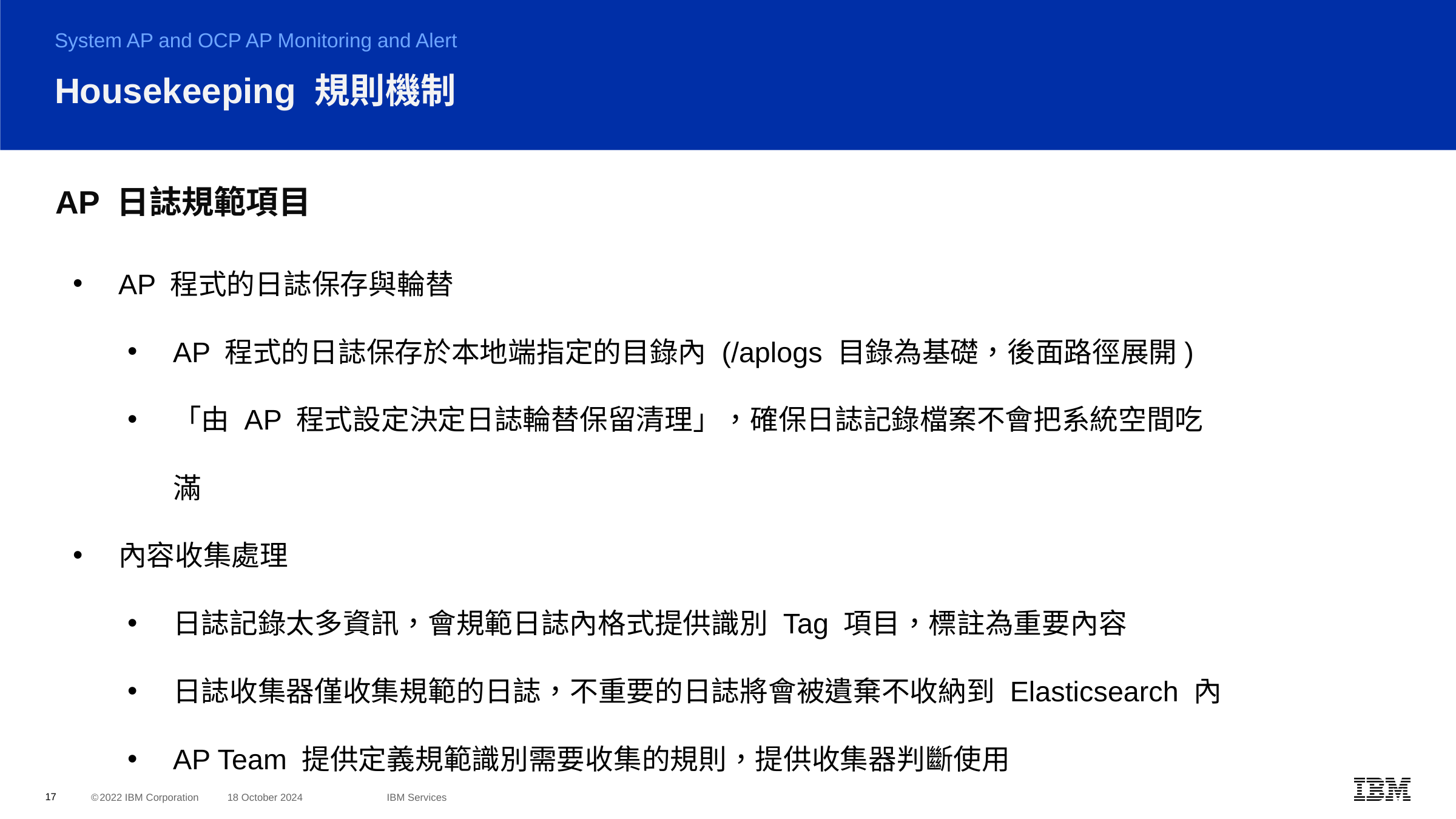

System AP and OCP AP Monitoring and Alert

# Housekeeping 規則機制
AP 日誌規範項目
AP 程式的日誌保存與輪替
AP 程式的日誌保存於本地端指定的目錄內 (/aplogs 目錄為基礎，後面路徑展開)
「由 AP 程式設定決定日誌輪替保留清理」，確保日誌記錄檔案不會把系統空間吃滿
內容收集處理
日誌記錄太多資訊，會規範日誌內格式提供識別 Tag 項目，標註為重要內容
日誌收集器僅收集規範的日誌，不重要的日誌將會被遺棄不收納到 Elasticsearch 內
AP Team 提供定義規範識別需要收集的規則，提供收集器判斷使用